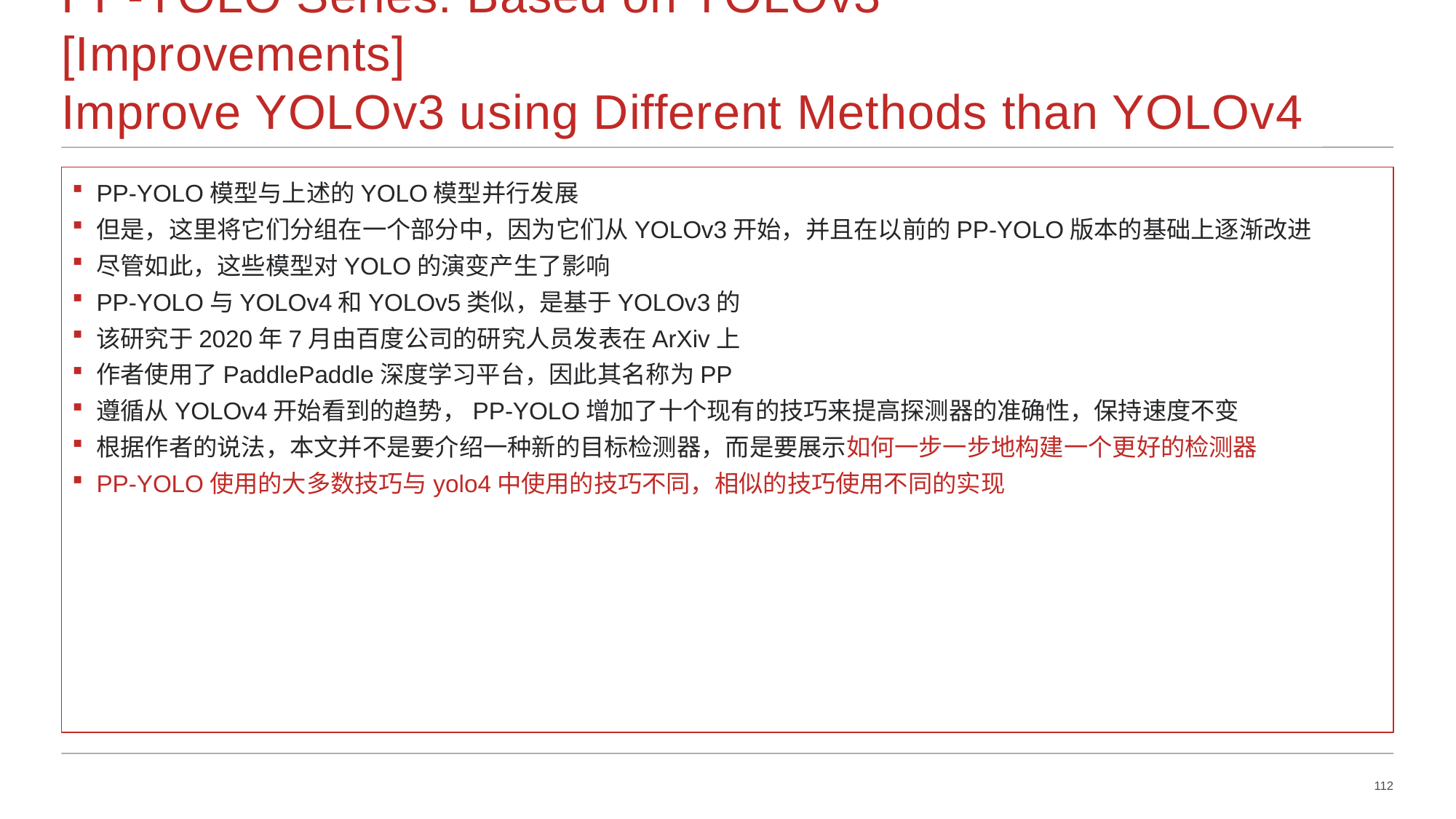

# PP-YOLO Series: Based on YOLOv3			[Improvements] Improve YOLOv3 using Different Methods than YOLOv4
PP-YOLO模型与上述的YOLO模型并行发展
但是，这里将它们分组在一个部分中，因为它们从YOLOv3开始，并且在以前的PP-YOLO版本的基础上逐渐改进
尽管如此，这些模型对YOLO的演变产生了影响
PP-YOLO与YOLOv4和YOLOv5类似，是基于YOLOv3的
该研究于2020年7月由百度公司的研究人员发表在ArXiv上
作者使用了PaddlePaddle深度学习平台，因此其名称为PP
遵循从YOLOv4开始看到的趋势，PP-YOLO增加了十个现有的技巧来提高探测器的准确性，保持速度不变
根据作者的说法，本文并不是要介绍一种新的目标检测器，而是要展示如何一步一步地构建一个更好的检测器
PP-YOLO使用的大多数技巧与yolo4中使用的技巧不同，相似的技巧使用不同的实现